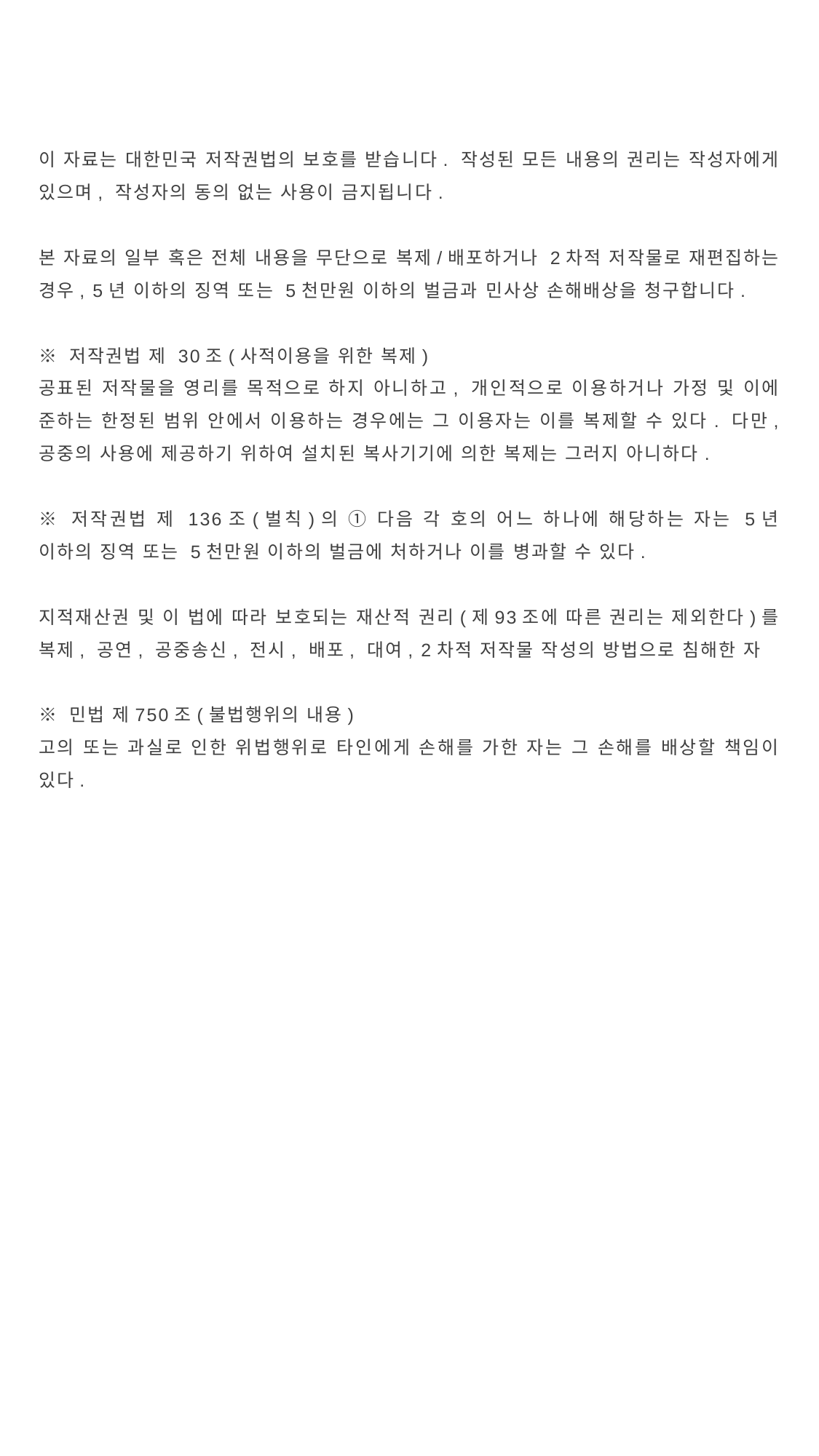

이 자료는 대한민국 저작권법의 보호를 받습니다. 작성된 모든 내용의 권리는 작성자에게 있으며, 작성자의 동의 없는 사용이 금지됩니다.

본 자료의 일부 혹은 전체 내용을 무단으로 복제/배포하거나 2차적 저작물로 재편집하는 경우, 5년 이하의 징역 또는 5천만원 이하의 벌금과 민사상 손해배상을 청구합니다.

※ 저작권법 제 30조(사적이용을 위한 복제)
공표된 저작물을 영리를 목적으로 하지 아니하고, 개인적으로 이용하거나 가정 및 이에 준하는 한정된 범위 안에서 이용하는 경우에는 그 이용자는 이를 복제할 수 있다. 다만, 공중의 사용에 제공하기 위하여 설치된 복사기기에 의한 복제는 그러지 아니하다.

※ 저작권법 제 136조(벌칙)의 ① 다음 각 호의 어느 하나에 해당하는 자는 5년 이하의 징역 또는 5천만원 이하의 벌금에 처하거나 이를 병과할 수 있다.

지적재산권 및 이 법에 따라 보호되는 재산적 권리(제93조에 따른 권리는 제외한다)를 복제, 공연, 공중송신, 전시, 배포, 대여, 2차적 저작물 작성의 방법으로 침해한 자

※ 민법 제750조(불법행위의 내용)
고의 또는 과실로 인한 위법행위로 타인에게 손해를 가한 자는 그 손해를 배상할 책임이 있다.